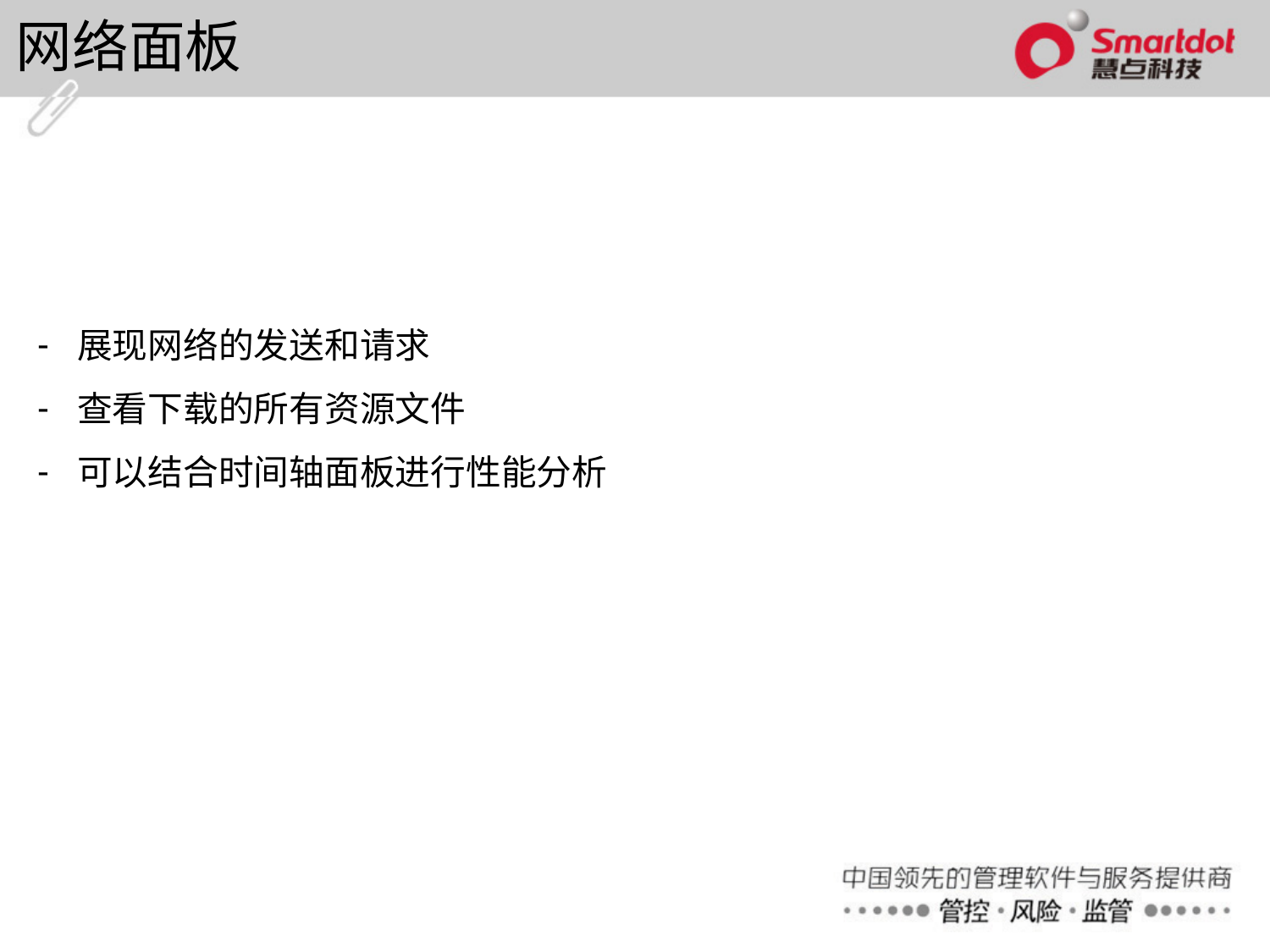

网络面板
展现网络的发送和请求
查看下载的所有资源文件
可以结合时间轴面板进行性能分析